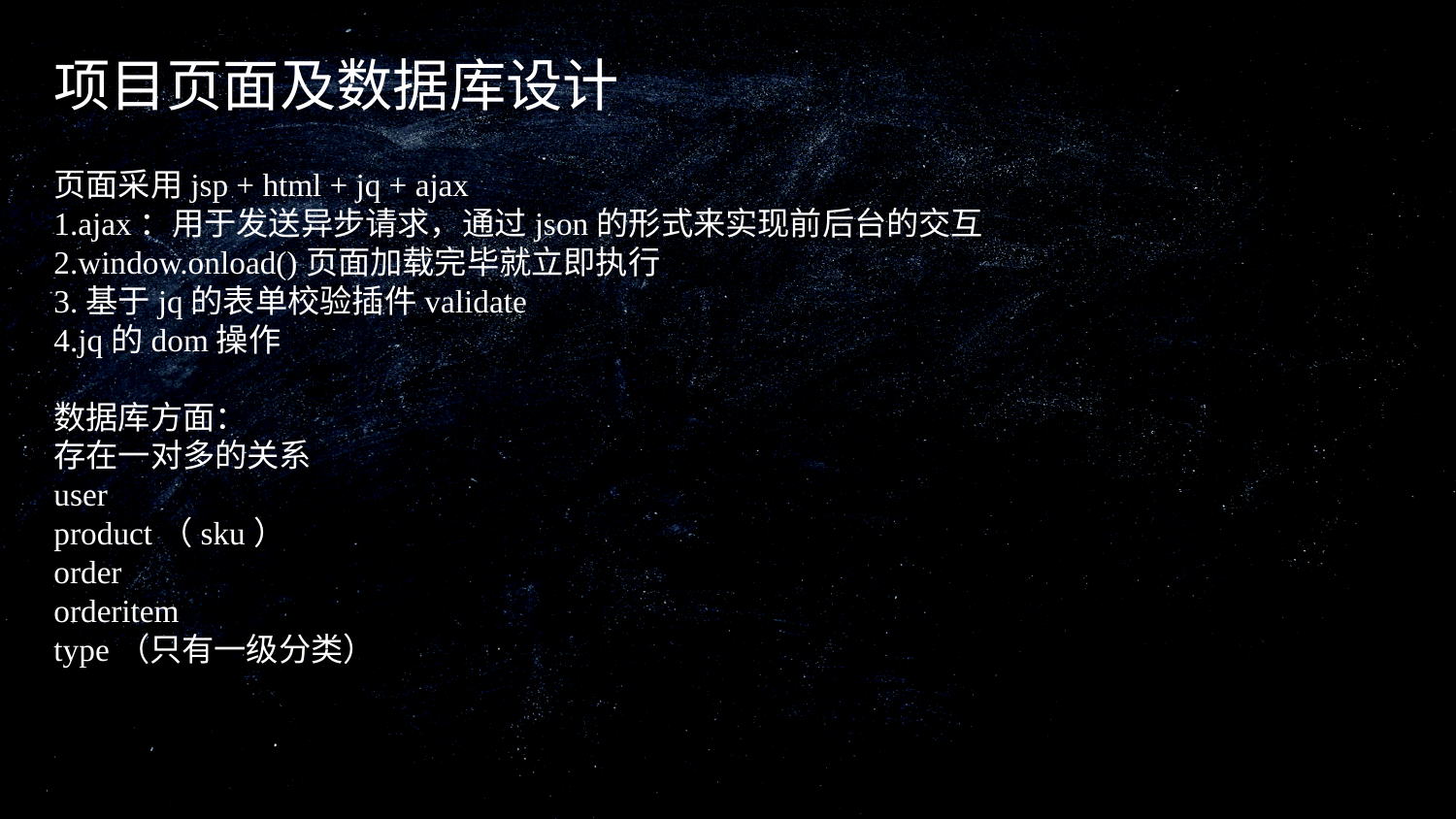

项目页面及数据库设计
页面采用jsp + html + jq + ajax
1.ajax：用于发送异步请求，通过json的形式来实现前后台的交互
2.window.onload()页面加载完毕就立即执行
3.基于jq的表单校验插件validate
4.jq的dom操作

数据库方面：
存在一对多的关系
user
product（sku）
order
orderitem
type（只有一级分类）